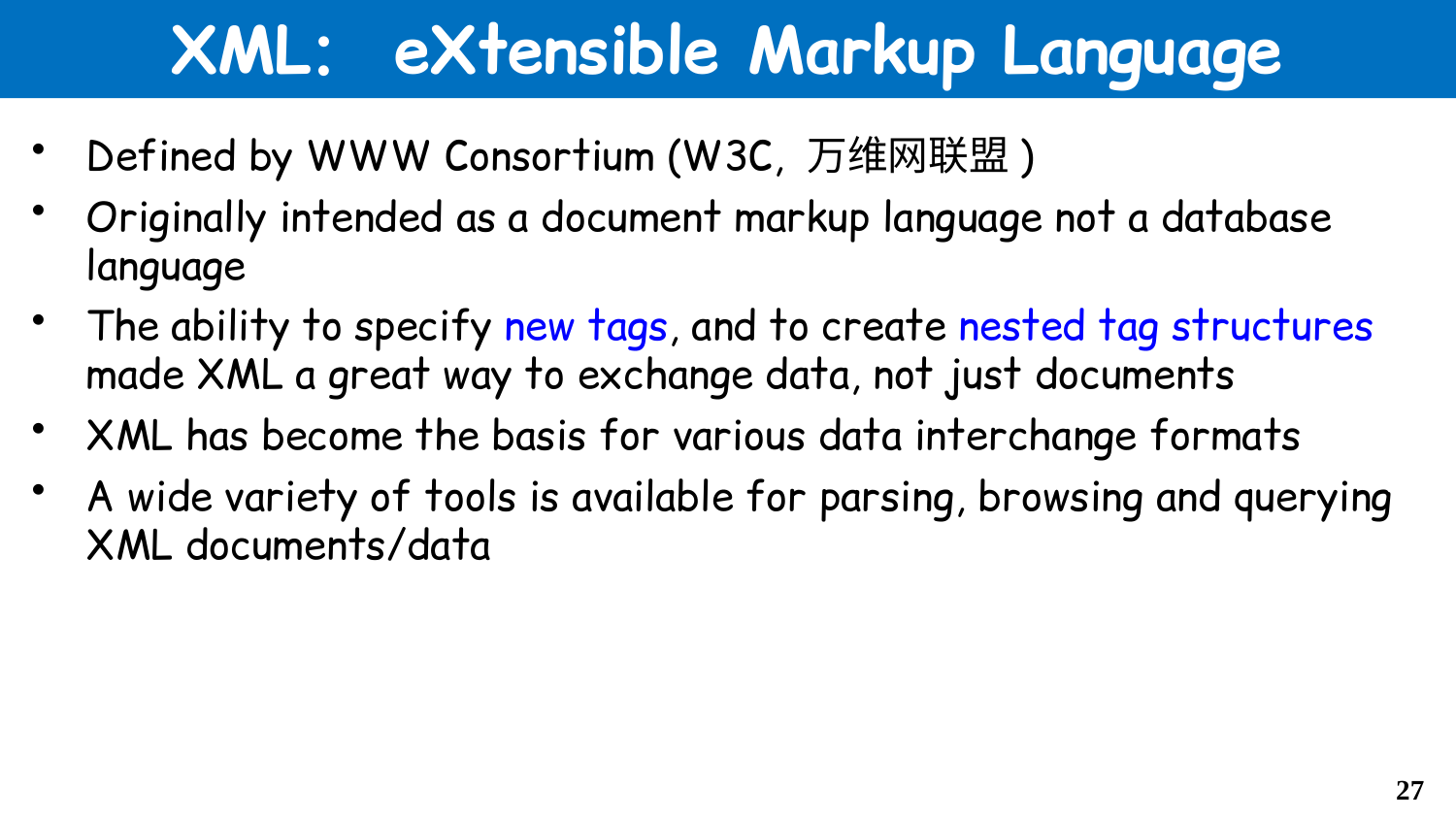

# XML:  eXtensible Markup Language
Defined by WWW Consortium (W3C, 万维网联盟)
Originally intended as a document markup language not a database language
The ability to specify new tags, and to create nested tag structures made XML a great way to exchange data, not just documents
XML has become the basis for various data interchange formats
A wide variety of tools is available for parsing, browsing and querying XML documents/data